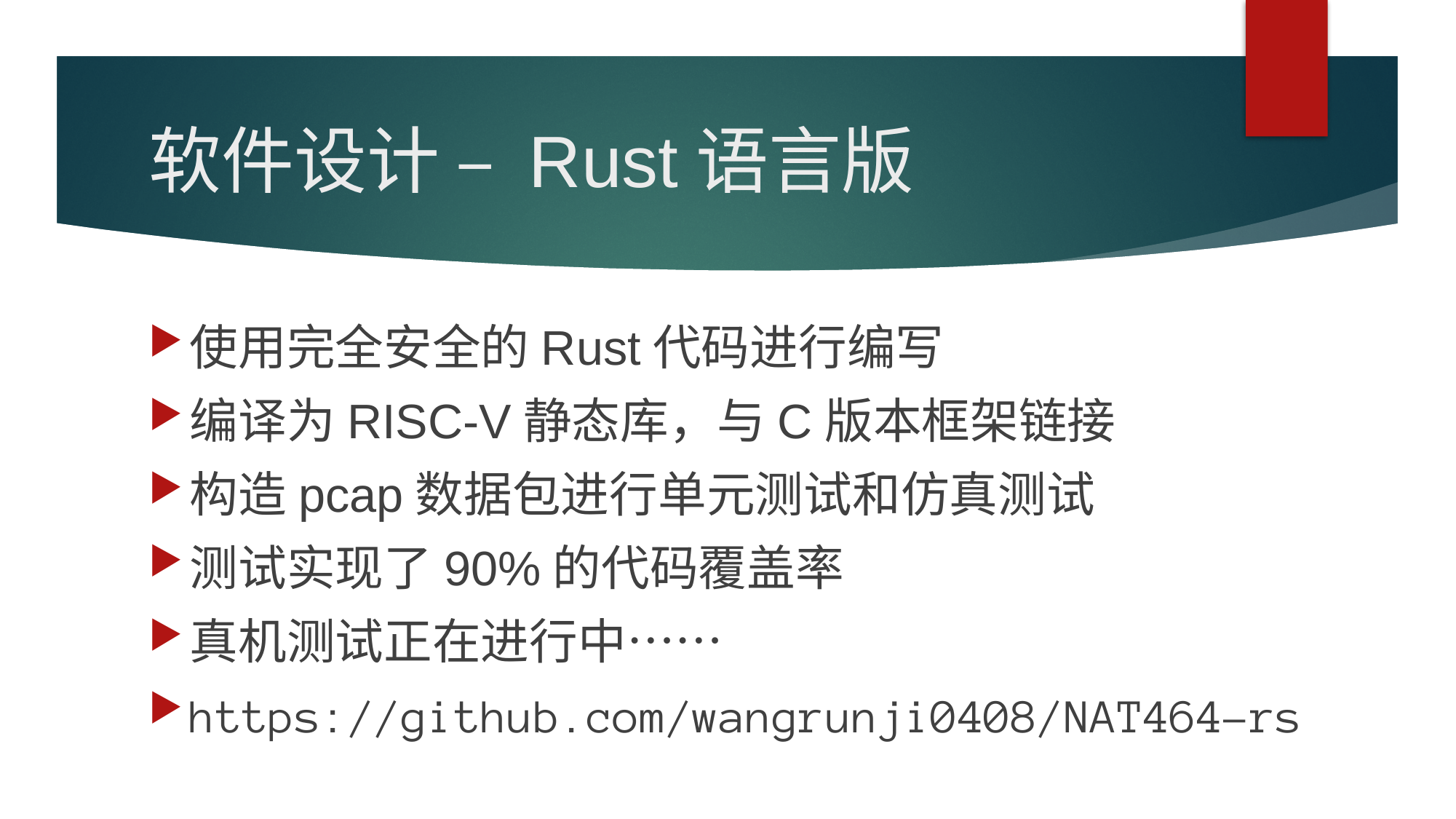

# 软件设计 – Rust语言版
使用完全安全的Rust代码进行编写
编译为RISC-V静态库，与C版本框架链接
构造pcap数据包进行单元测试和仿真测试
测试实现了90%的代码覆盖率
真机测试正在进行中……
https://github.com/wangrunji0408/NAT464-rs